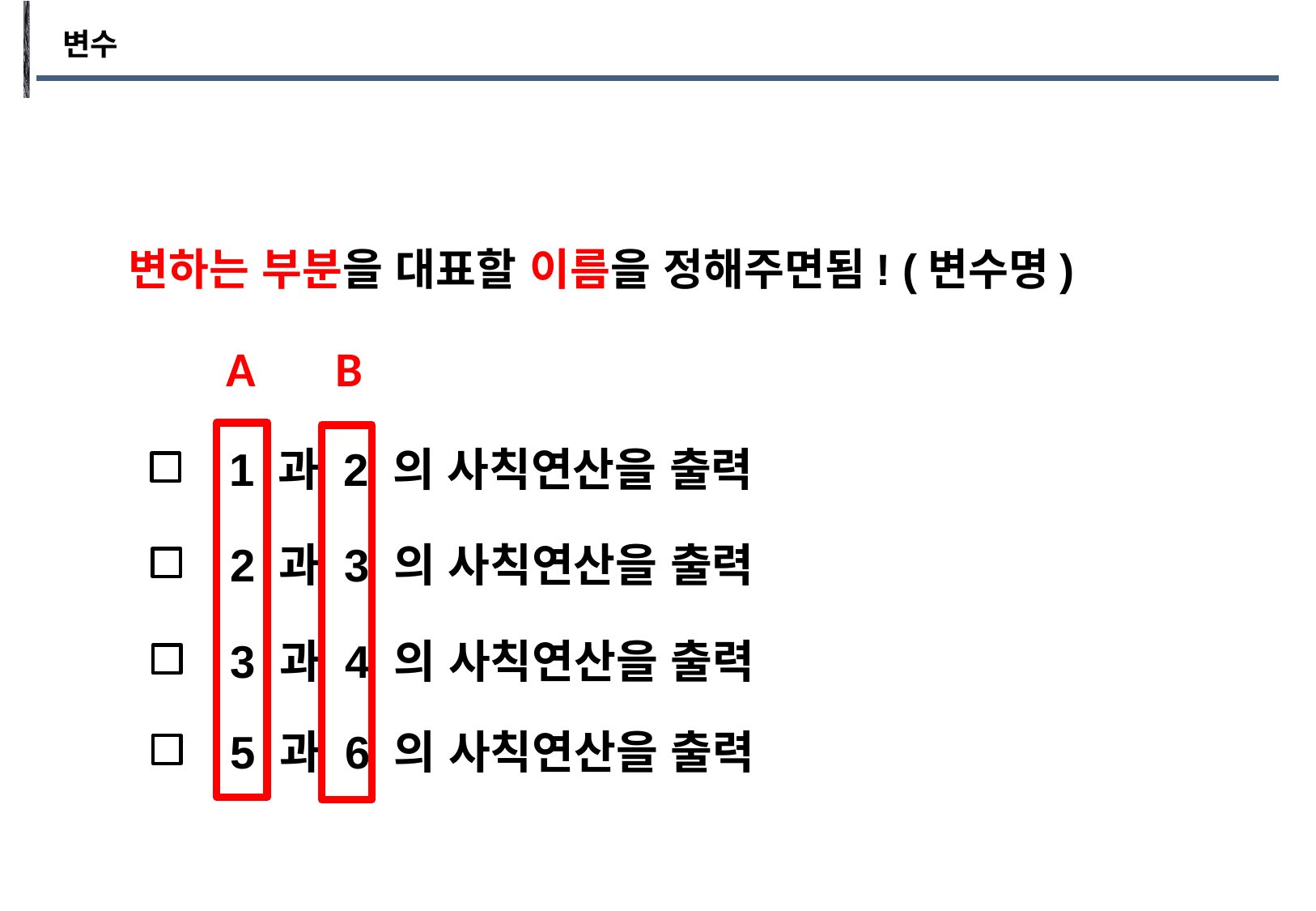

변수

변하는 부분을 대표할 이름을 정해주면됨! (변수명)
B
A

1 과 2 의 사칙연산을 출력

2 과 3 의 사칙연산을 출력

3 과 4 의 사칙연산을 출력

5 과 6 의 사칙연산을 출력